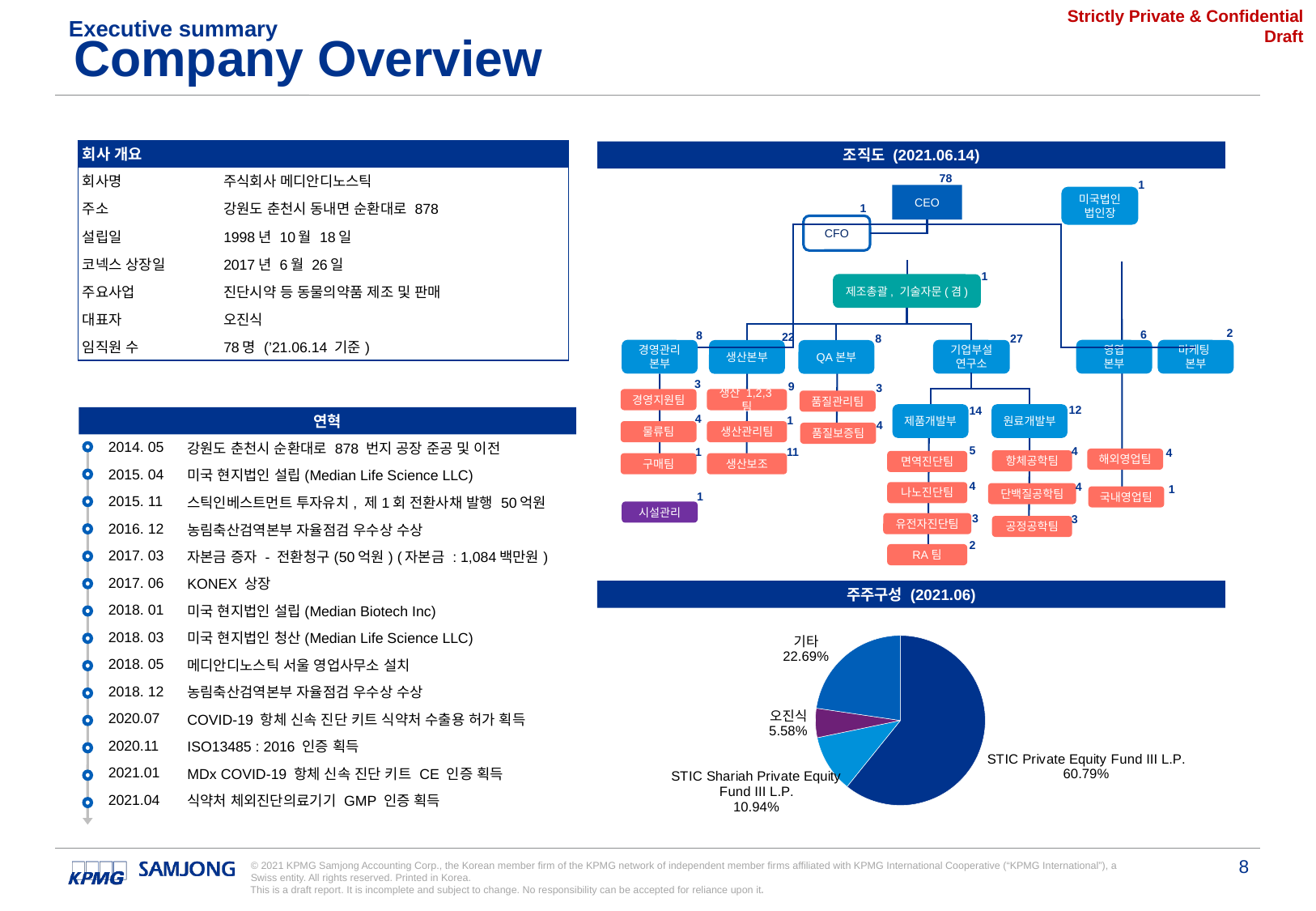

Executive summary
Company Overview
| 회사 개요 |  |
| --- | --- |
| 회사명 | 주식회사 메디안디노스틱 |
| 주소 | 강원도 춘천시 동내면 순환대로 878 |
| 설립일 | 1998년 10월 18일 |
| 코넥스 상장일 | 2017년 6월 26일 |
| 주요사업 | 진단시약 등 동물의약품 제조 및 판매 |
| 대표자 | 오진식 |
| 임직원 수 | 78명 (’21.06.14 기준) |
조직도 (2021.06.14)
78
1

CEO
미국법인
법인장
1
CFO
1
제조총괄, 기술자문(겸)
2
6
8
22
27
8
경영관리
본부
기업부설 연구소
영엽
본부
마케팅
본부
생산본부
QA본부
Source: 회사제공자료, 2021.06연결 검토보고서
3
9
3
경영지원팀
생산 1,2,3팀
품질관리팀
12
14
제품개발부
원료개발부
4
1
연혁
4
물류팀
생산관리팀
품질보증팀
| 2014. 05 | 강원도 춘천시 순환대로 878 번지 공장 준공 및 이전 |
| --- | --- |
| 2015. 04 | 미국 현지법인 설립(Median Life Science LLC) |
| 2015. 11 | 스틱인베스트먼트 투자유치, 제1회 전환사채 발행 50억원 |
| 2016. 12 | 농림축산검역본부 자율점검 우수상 수상 |
| 2017. 03 | 자본금 증자 - 전환청구(50억원) (자본금 : 1,084백만원) |
| 2017. 06 | KONEX 상장 |
| 2018. 01 | 미국 현지법인 설립(Median Biotech Inc) |
| 2018. 03 | 미국 현지법인 청산(Median Life Science LLC) |
| 2018. 05 | 메디안디노스틱 서울 영업사무소 설치 |
| 2018. 12 | 농림축산검역본부 자율점검 우수상 수상 |
| 2020.07 | COVID-19 항체 신속 진단 키트 식약처 수출용 허가 획득 |
| 2020.11 | ISO13485 : 2016 인증 획득 |
| 2021.01 | MDx COVID-19 항체 신속 진단 키트 CE 인증 획득 |
| 2021.04 | 식약처 체외진단의료기기 GMP 인증 획득 |
5
4
1
11
4

해외영업팀
항체공학팀
면역진단팀
구매팀
생산보조

4
4
1
나노진단팀
단백질공학팀
1
국내영업팀

시설관리
3
3
유전자진단팀
공정공학팀

2
RA팀

Source: 회사제공자료

### Chart

| Category | 지분율(%) |
|---|---|
| STIC Private Equity Fund III L.P. | 60.79 |
| STIC Shariah Private Equity Fund III L.P. | 10.94 |
| 오진식 | 5.58 |
| 기타 | 22.69 |
주주구성 (2021.06)

Source: 회사제공자료
Source: 회사제공자료, 2021.06 연결 검토보고서